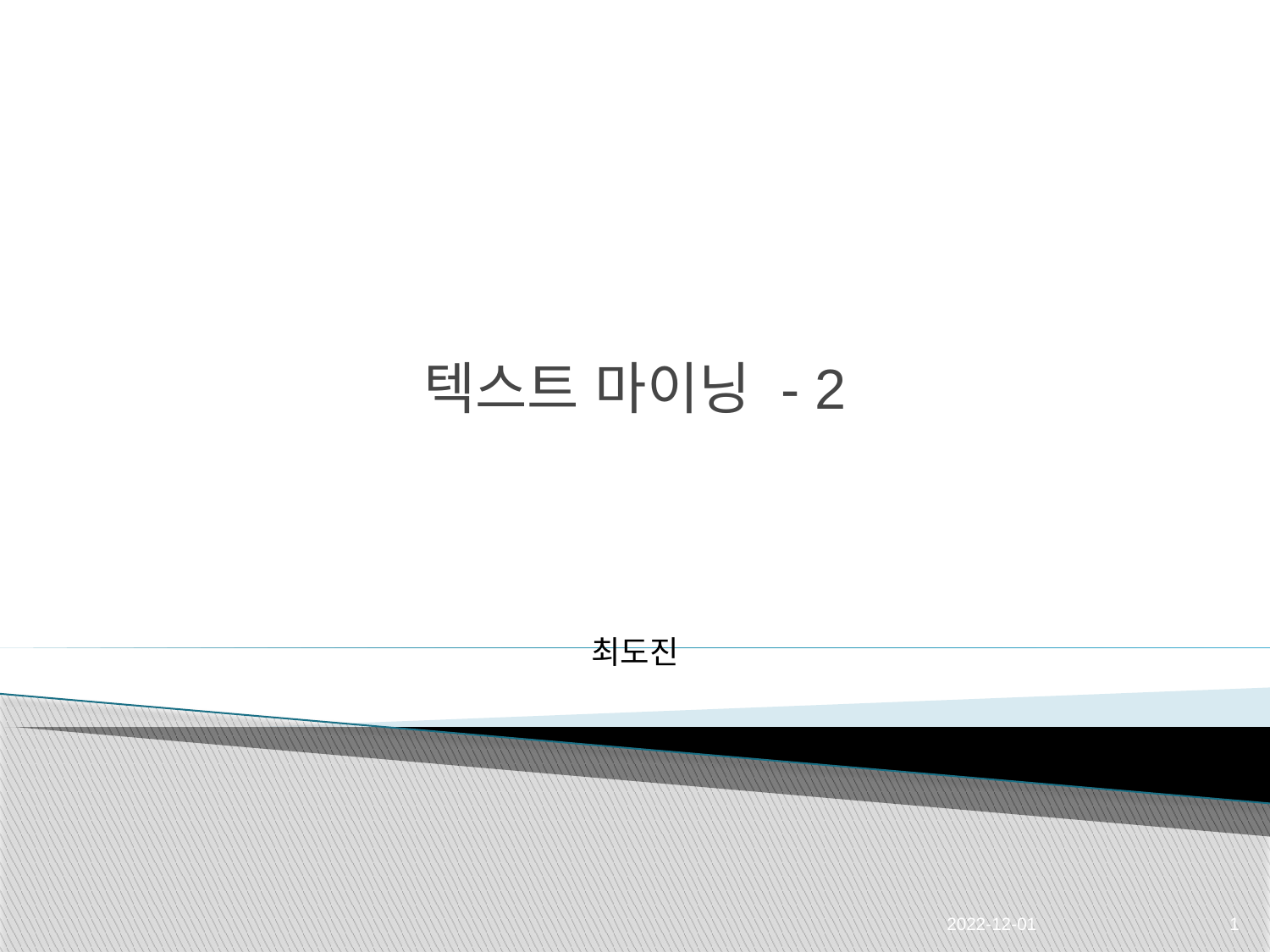

# 텍스트 마이닝 - 2
최도진
2022-12-01
1